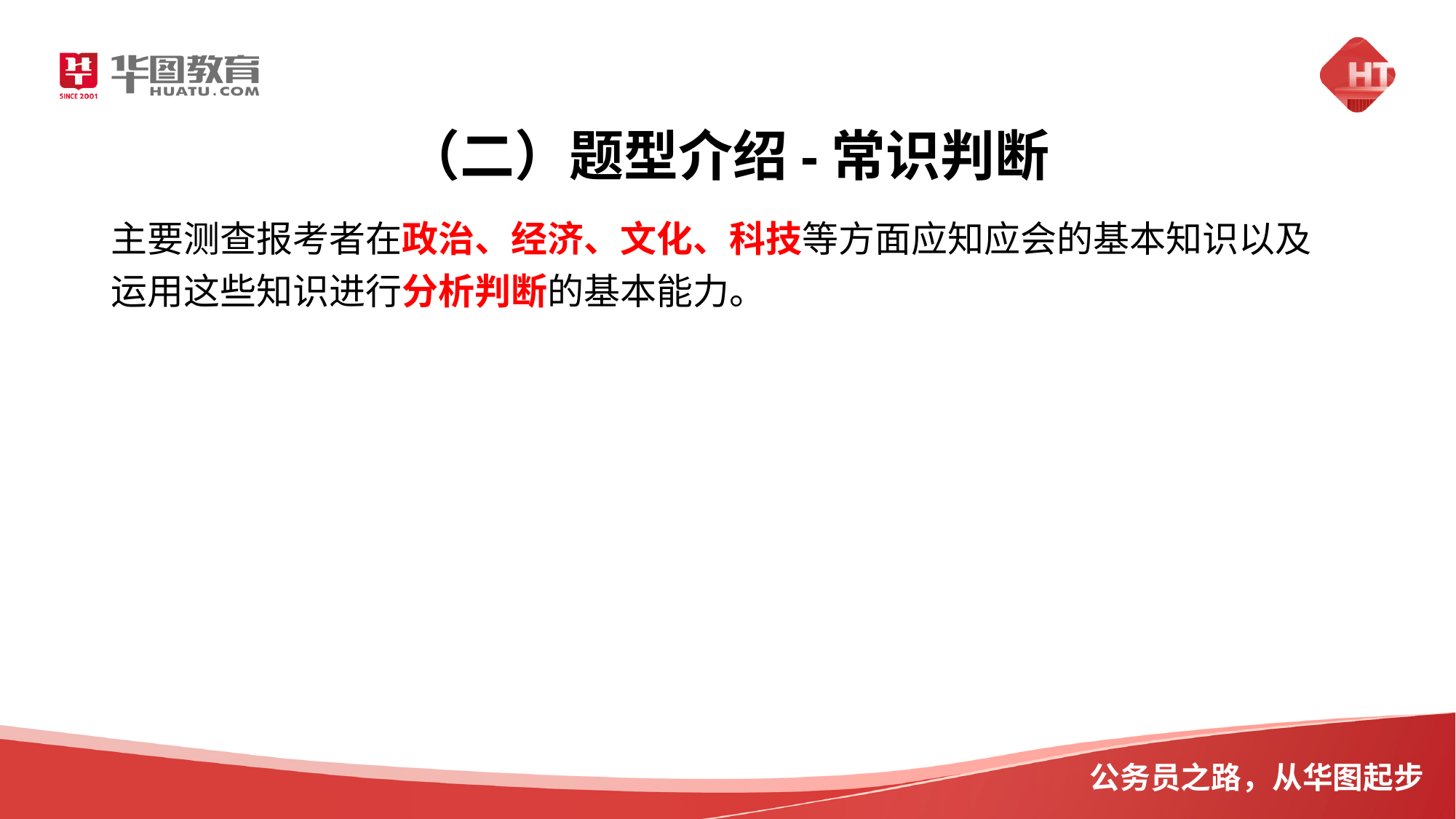

# （二）题型介绍-常识判断
主要测查报考者在政治、经济、文化、科技等方面应知应会的基本知识以及运用这些知识进行分析判断的基本能力。